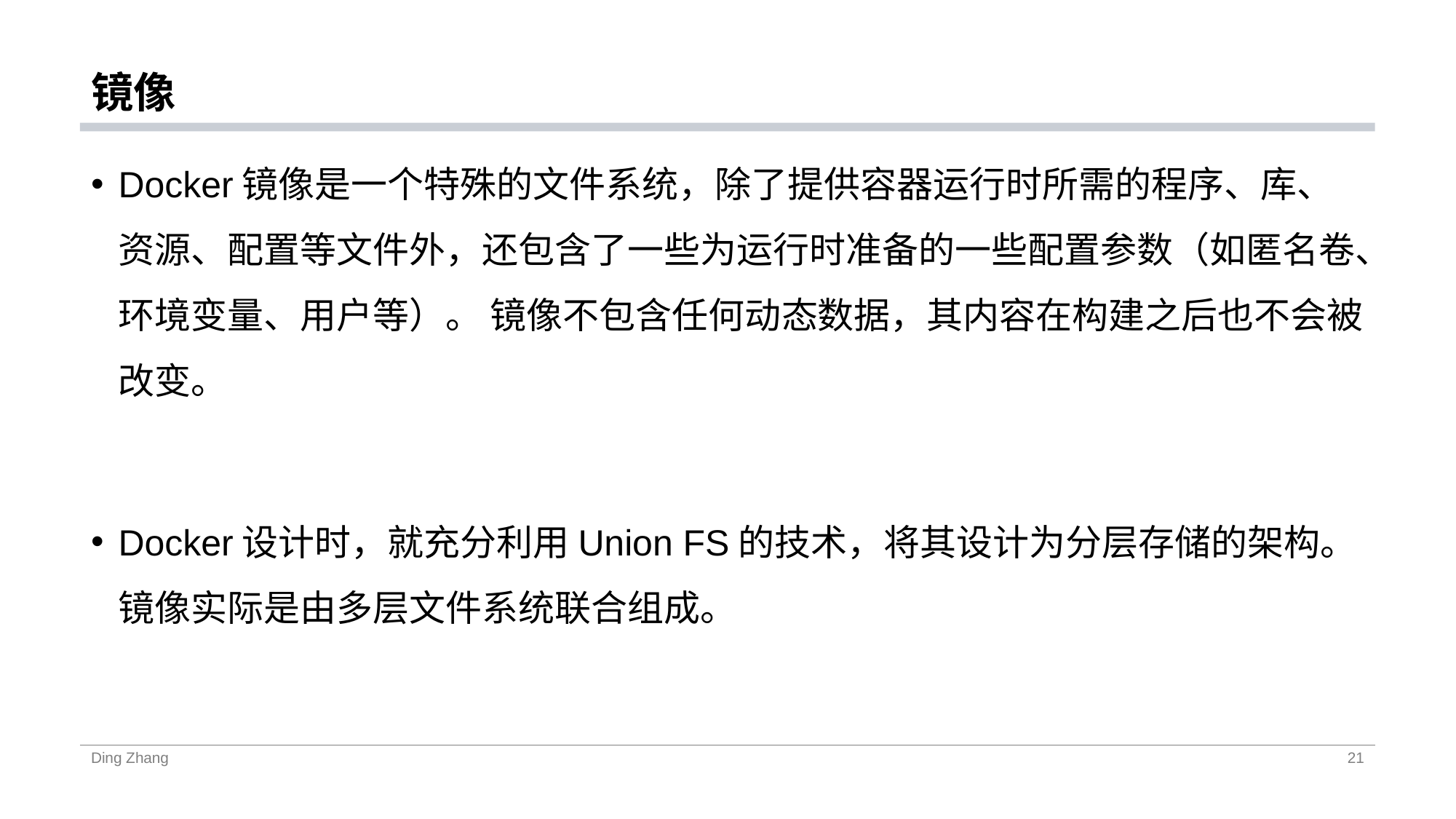

# 镜像
Docker镜像是一个特殊的文件系统，除了提供容器运行时所需的程序、库、资源、配置等文件外，还包含了一些为运行时准备的一些配置参数（如匿名卷、环境变量、用户等）。 镜像不包含任何动态数据，其内容在构建之后也不会被改变。

Docker设计时，就充分利用Union FS的技术，将其设计为分层存储的架构。 镜像实际是由多层文件系统联合组成。
Ding Zhang
21